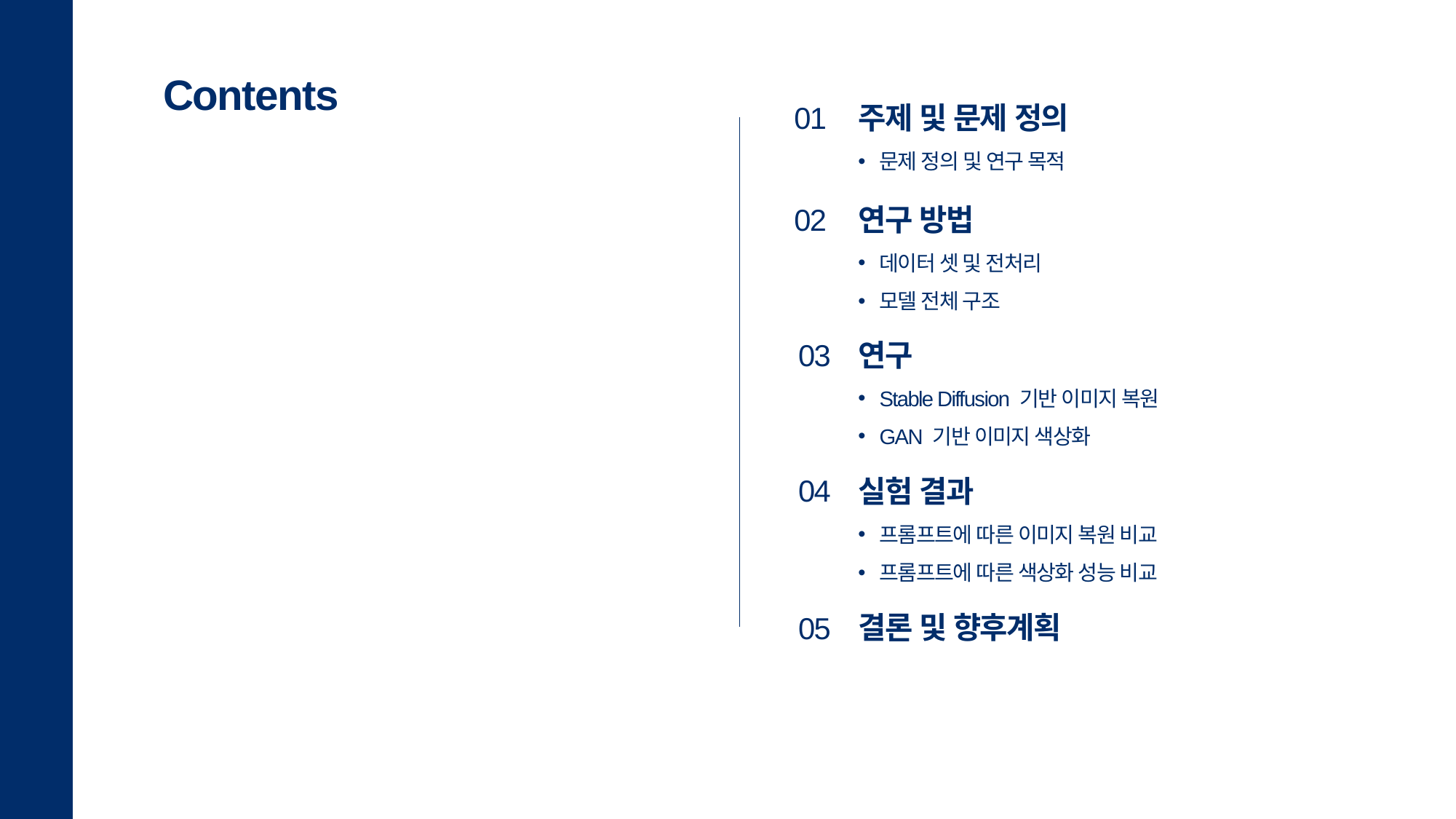

Contents
01
주제 및 문제 정의
문제 정의 및 연구 목적
02
연구 방법
데이터 셋 및 전처리
모델 전체 구조
 03
연구
Stable Diffusion 기반 이미지 복원
GAN 기반 이미지 색상화
 04
실험 결과
프롬프트에 따른 이미지 복원 비교
프롬프트에 따른 색상화 성능 비교
 05
결론 및 향후계획